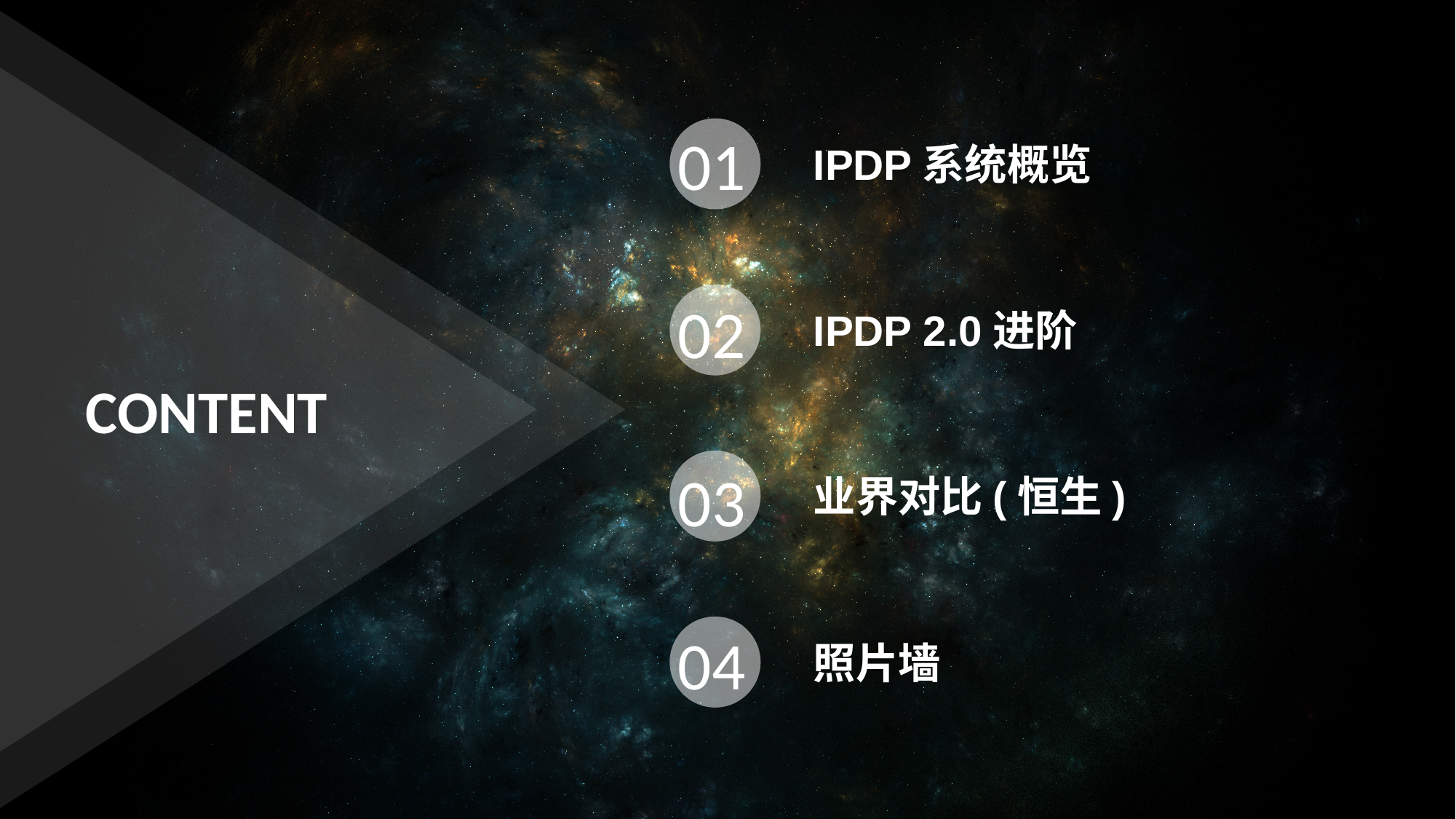

01

IPDP系统概览

02
IPDP 2.0进阶
CONTENT

03
业界对比(恒生)

04
照片墙